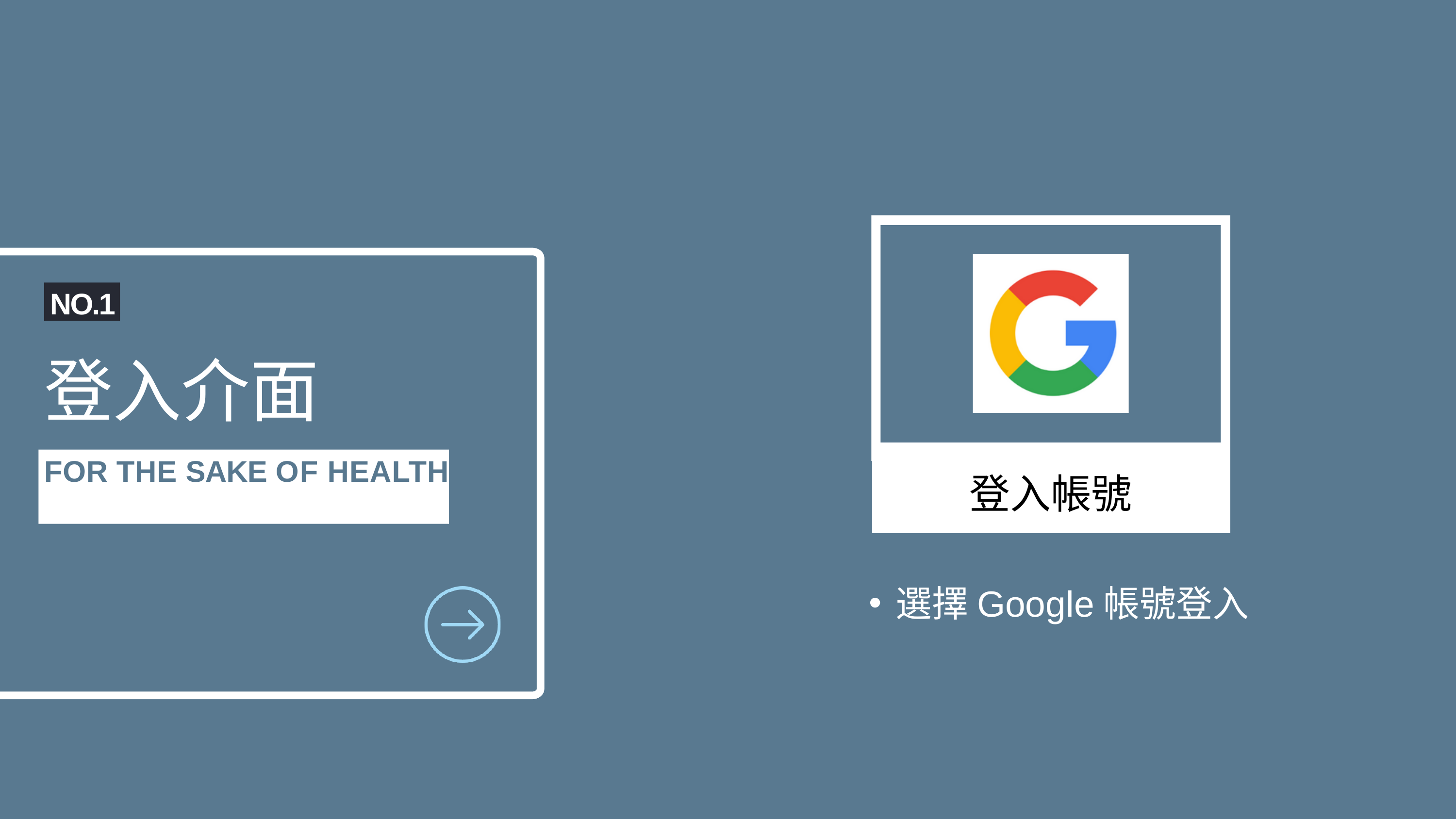

NO.1
登入介面

FOR THE SAKE OF HEALTH
登入帳號
選擇Google帳號登入